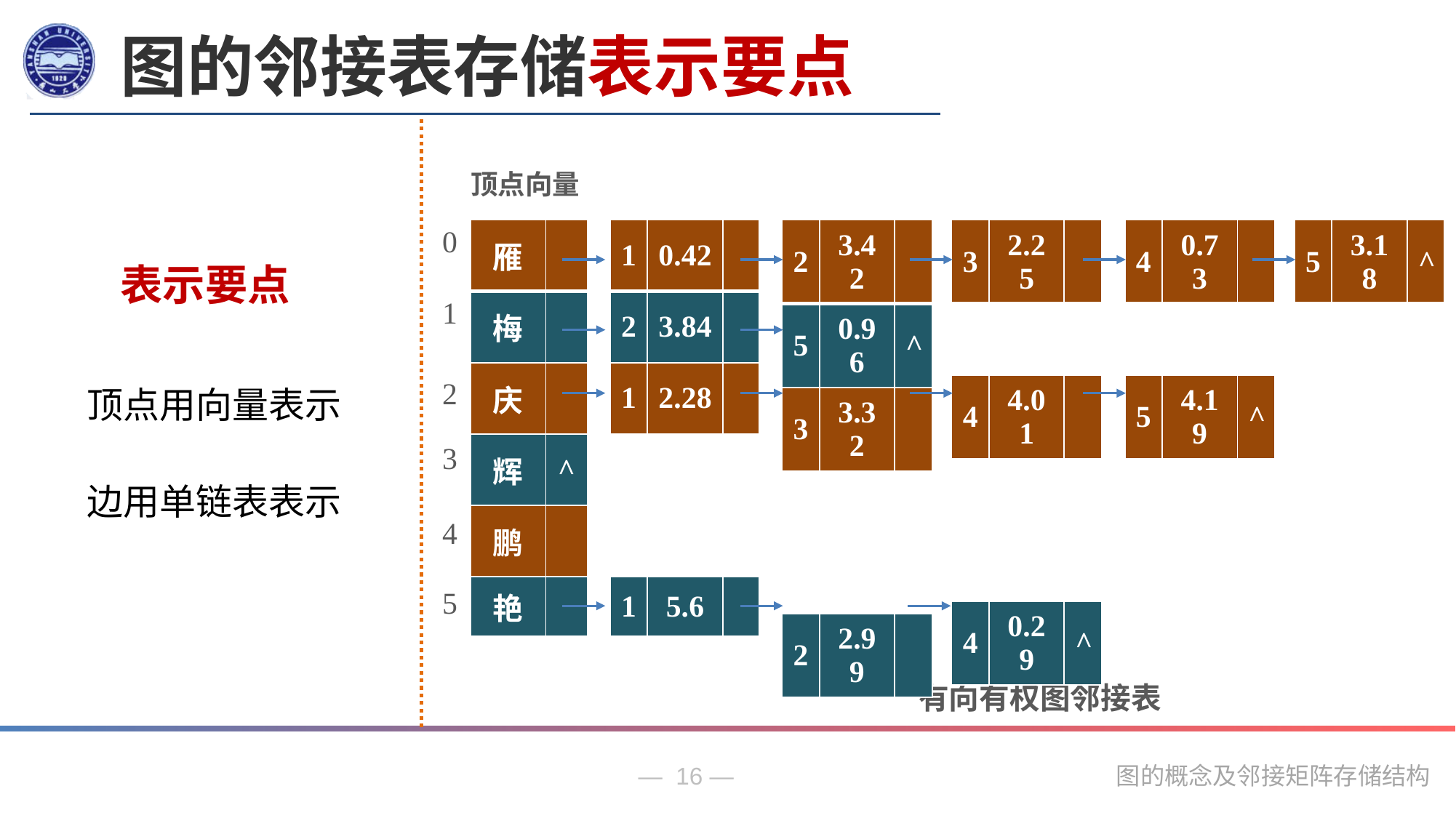

图的邻接表存储表示要点
顶点向量
| 雁 |  |
| --- | --- |
| 梅 |  |
| 庆 |  |
| 辉 | ^ |
| 鹏 |  |
| 艳 |  |
| 1 | 0.42 |  |
| --- | --- | --- |
| 2 | 3.84 |  |
| 1 | 2.28 |  |
|  |  |  |
|  |  |  |
| 1 | 5.6 |  |
| 2 | 3.42 |  |
| --- | --- | --- |
| 5 | 0.96 | ^ |
| 3 | 3.32 |  |
|  |  |  |
|  |  |  |
| 2 | 2.99 |  |
| 3 | 2.25 |  |
| --- | --- | --- |
|  |  |  |
| 4 | 4.01 |  |
|  |  |  |
|  |  |  |
| 4 | 0.29 | ^ |
| 4 | 0.73 |  |
| --- | --- | --- |
|  |  |  |
| 5 | 4.19 | ^ |
|  |  |  |
|  |  |  |
|  |  |  |
| 5 | 3.18 | ^ |
| --- | --- | --- |
|  |  |  |
| 3 | 1 |  |
|  |  |  |
|  |  |  |
|  |  |  |
| 0 |
| --- |
| 1 |
| 2 |
| 3 |
| 4 |
| 5 |
表示要点
顶点用向量表示
边用单链表表示
有向有权图邻接表